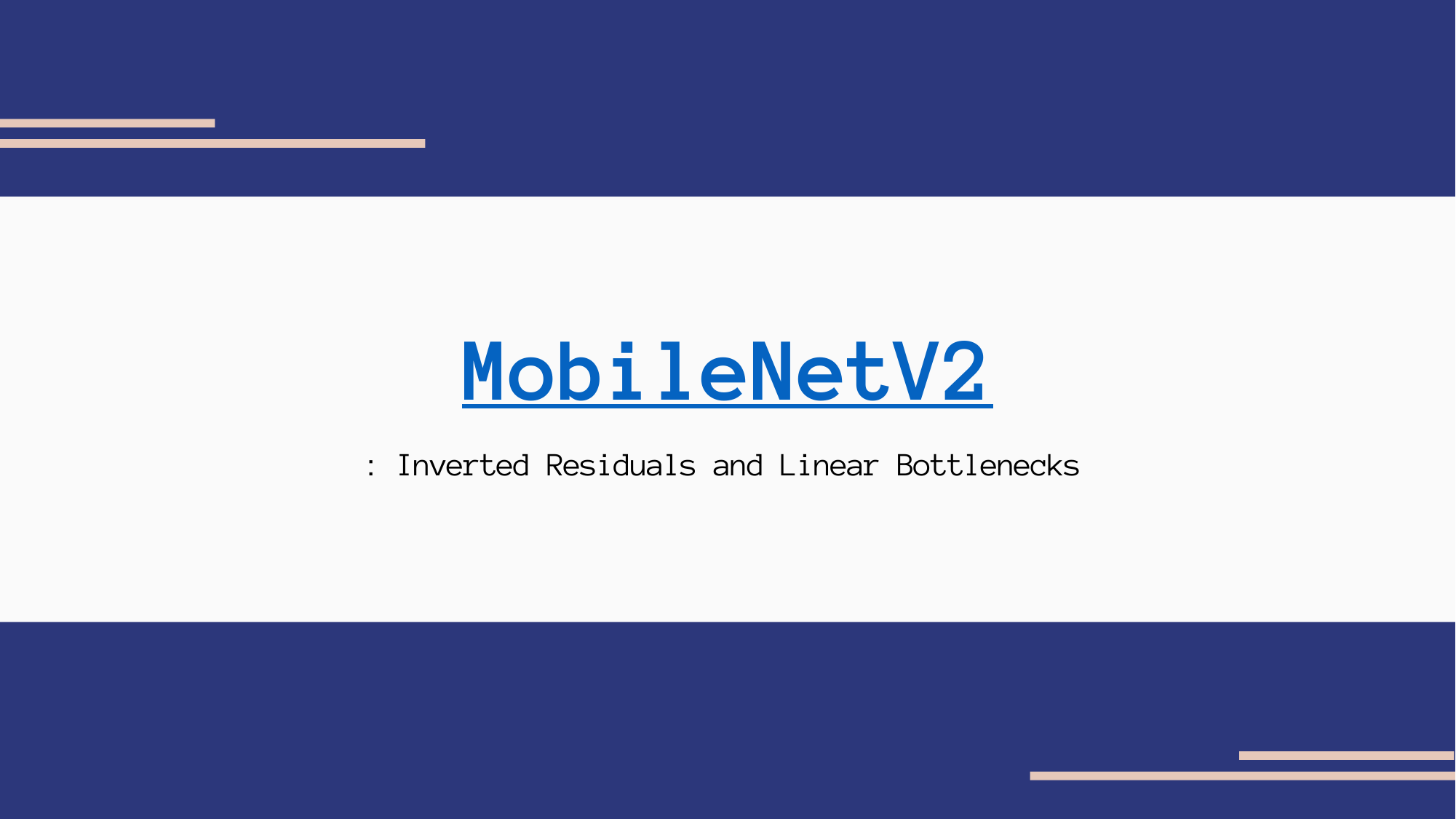

2021. 09. 16.

MobileNetV2
: Inverted Residuals and Linear Bottlenecks

인하대학교 정보통신공학과
12181879 이동건